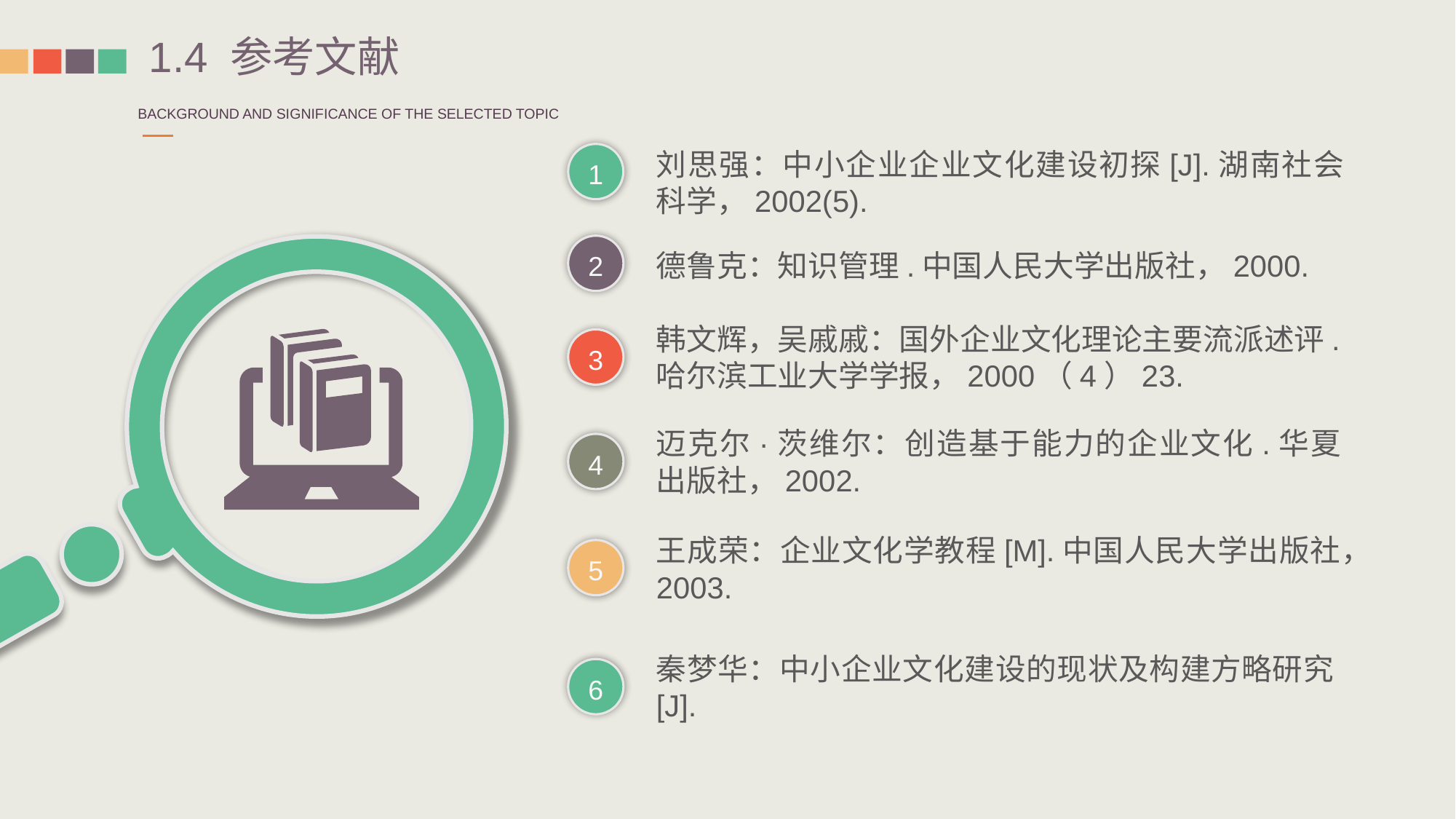

1.4 参考文献
BACKGROUND AND SIGNIFICANCE OF THE SELECTED TOPIC

刘思强：中小企业企业文化建设初探[J].湖南社会科学，2002(5).
1

2
德鲁克：知识管理.中国人民大学出版社，2000.

韩文辉，吴戚戚：国外企业文化理论主要流派述评.哈尔滨工业大学学报，2000（4）23.

3

迈克尔·茨维尔：创造基于能力的企业文化.华夏出版社，2002.
4

王成荣：企业文化学教程[M].中国人民大学出版社，2003.
5
秦梦华：中小企业文化建设的现状及构建方略研究[J].
6